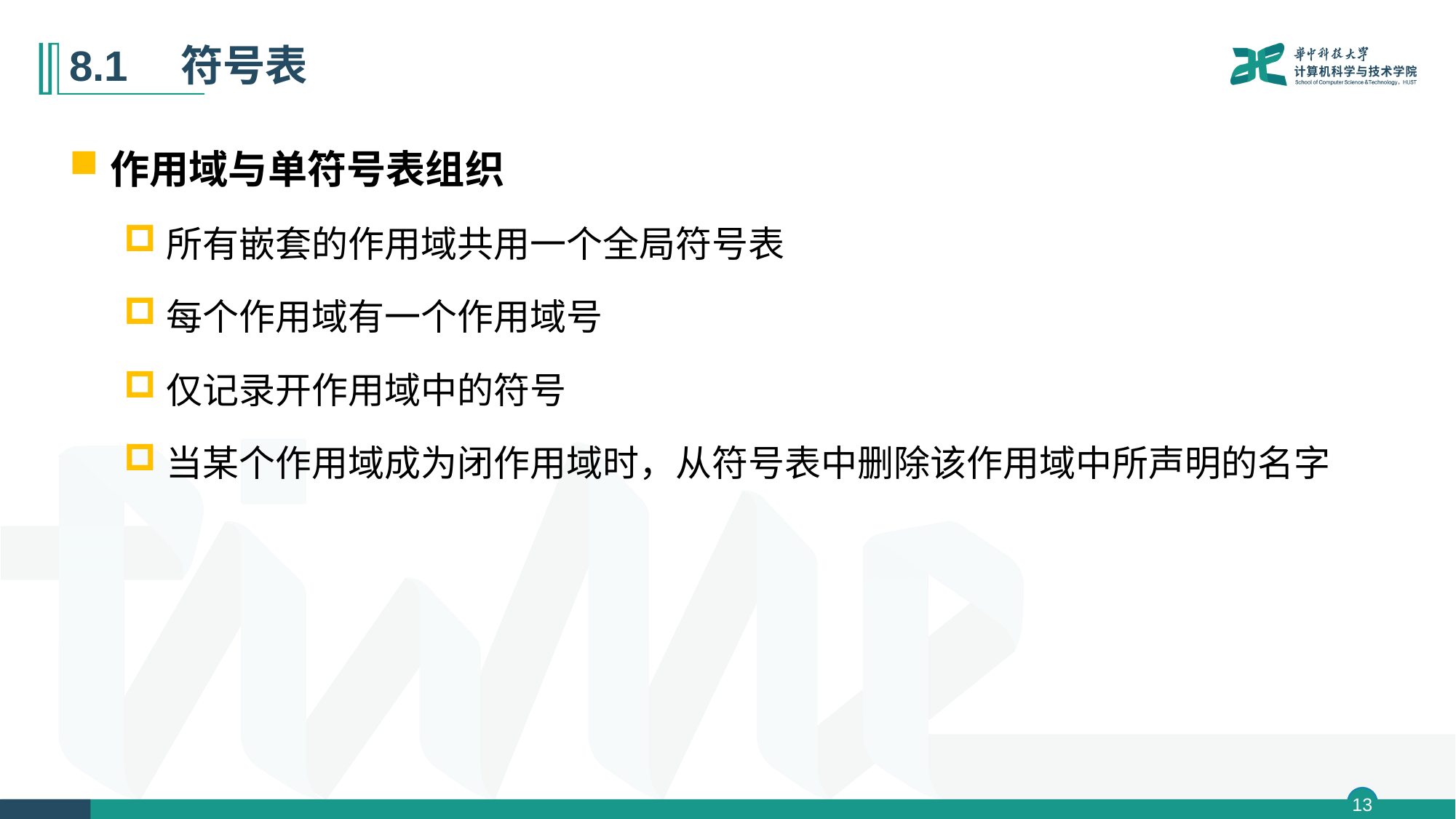

# 8.1　符号表
作用域与单符号表组织
所有嵌套的作用域共用一个全局符号表
每个作用域有一个作用域号
仅记录开作用域中的符号
当某个作用域成为闭作用域时，从符号表中删除该作用域中所声明的名字